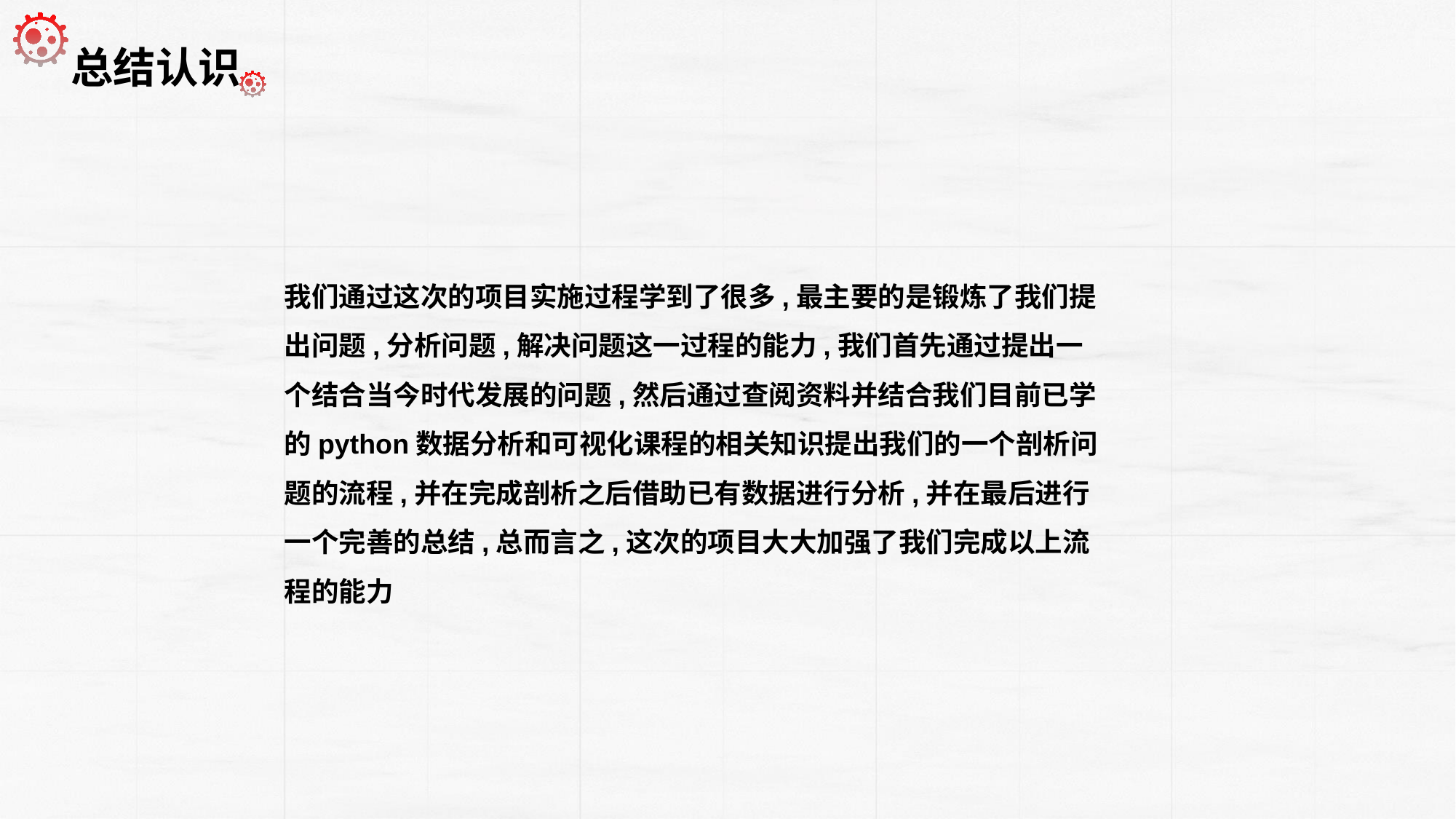

总结认识

我们通过这次的项目实施过程学到了很多,最主要的是锻炼了我们提出问题,分析问题,解决问题这一过程的能力,我们首先通过提出一个结合当今时代发展的问题,然后通过查阅资料并结合我们目前已学的python数据分析和可视化课程的相关知识提出我们的一个剖析问题的流程,并在完成剖析之后借助已有数据进行分析,并在最后进行一个完善的总结,总而言之,这次的项目大大加强了我们完成以上流程的能力